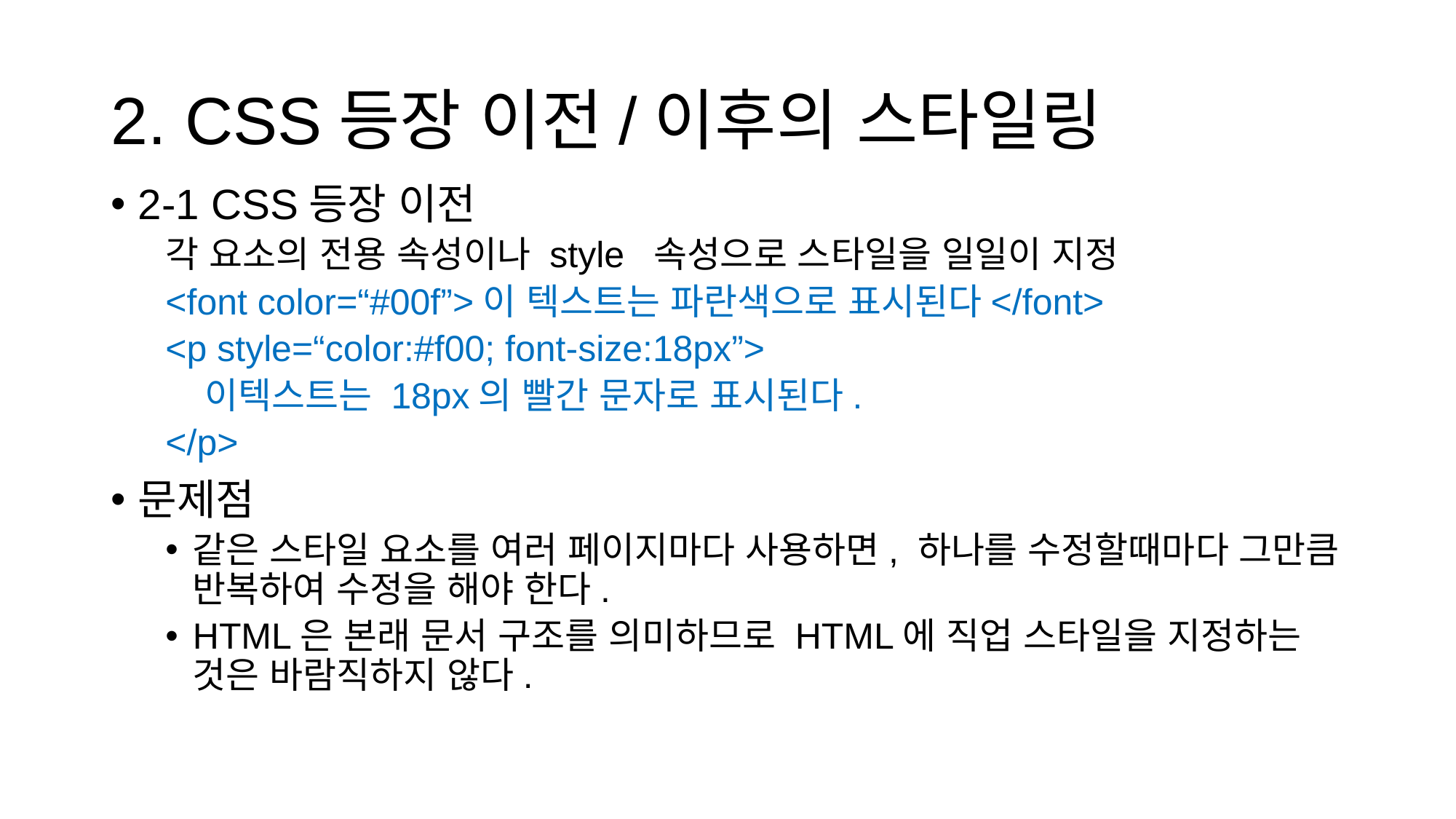

# 2. CSS등장 이전/이후의 스타일링
2-1 CSS등장 이전
각 요소의 전용 속성이나 style  속성으로 스타일을 일일이 지정
<font color=“#00f”>이 텍스트는 파란색으로 표시된다</font>
<p style=“color:#f00; font-size:18px”>
   이텍스트는 18px의 빨간 문자로 표시된다.
</p>
문제점
같은 스타일 요소를 여러 페이지마다 사용하면, 하나를 수정할때마다 그만큼 반복하여 수정을 해야 한다.
HTML은 본래 문서 구조를 의미하므로 HTML에 직업 스타일을 지정하는 것은 바람직하지 않다.